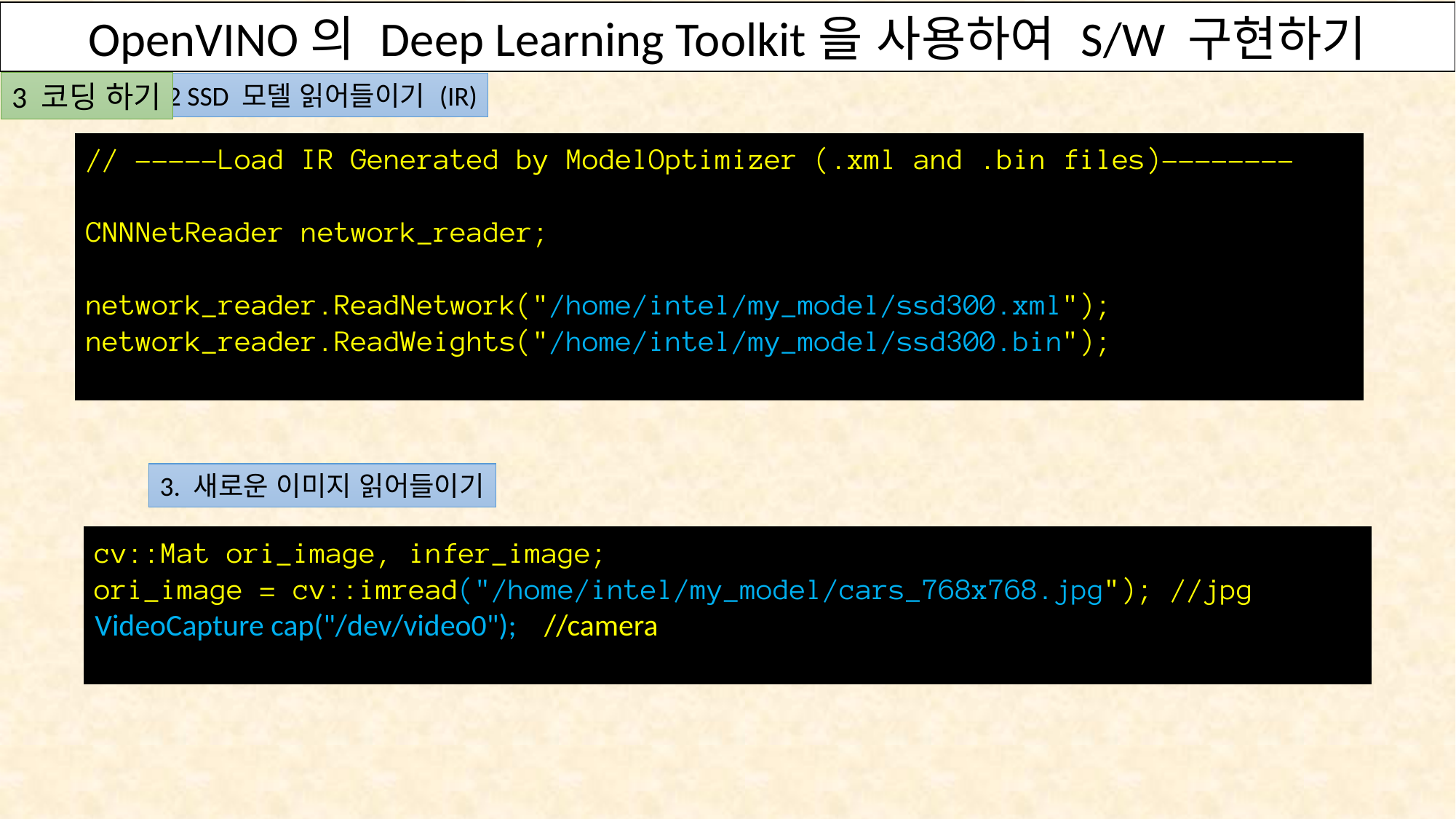

OpenVINO의 Deep Learning Toolkit을 사용하여 S/W 구현하기
3 코딩 하기
2 SSD 모델 읽어들이기 (IR)
// -----Load IR Generated by ModelOptimizer (.xml and .bin files)--------

CNNNetReader network_reader;

network_reader.ReadNetwork("/home/intel/my_model/ssd300.xml");
network_reader.ReadWeights("/home/intel/my_model/ssd300.bin");

3. 새로운 이미지 읽어들이기
cv::Mat ori_image, infer_image;
ori_image = cv::imread("/home/intel/my_model/cars_768x768.jpg"); //jpg
VideoCapture cap("/dev/video0");    //camera